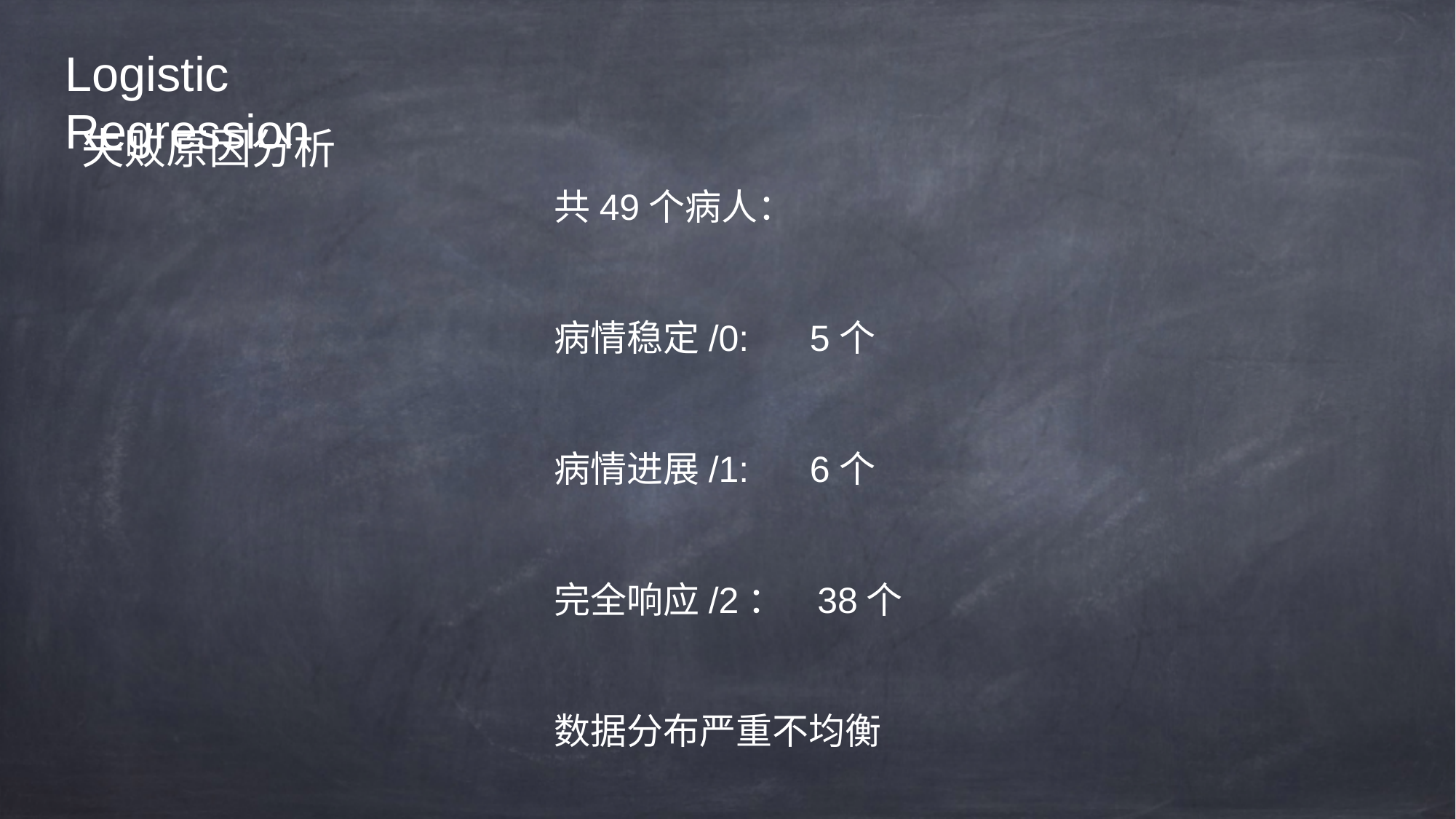

Logistic Regression
失败原因分析
共49个病人：

病情稳定/0:      5个

病情进展/1:      6个

完全响应/2：   38个

数据分布严重不均衡